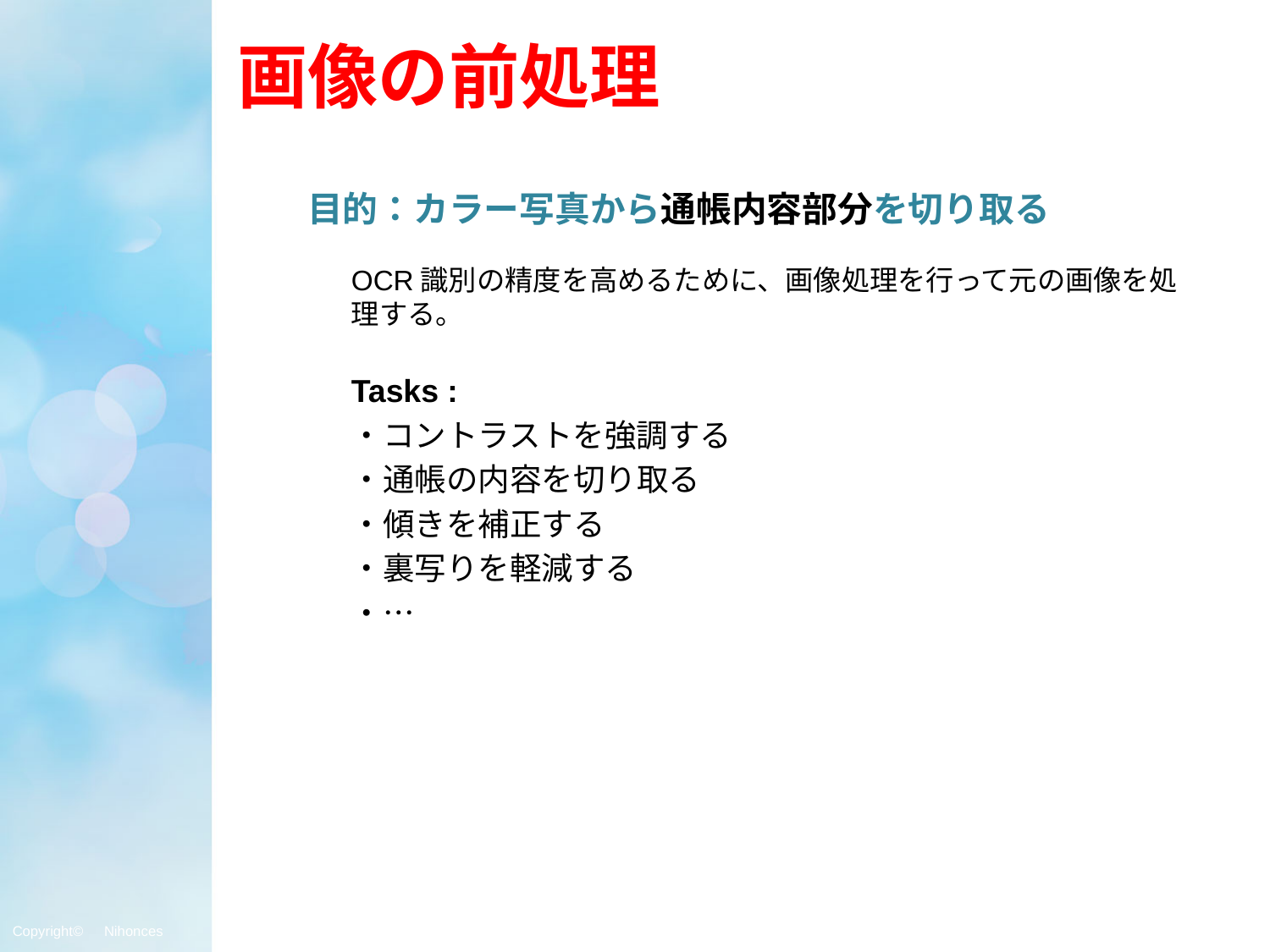

# 画像の前処理
目的：カラー写真から通帳内容部分を切り取る
OCR識別の精度を高めるために、画像処理を行って元の画像を処理する。

Tasks :
・コントラストを強調する
・通帳の内容を切り取る
・傾きを補正する
・裏写りを軽減する
・…
Copyright©　Nihonces